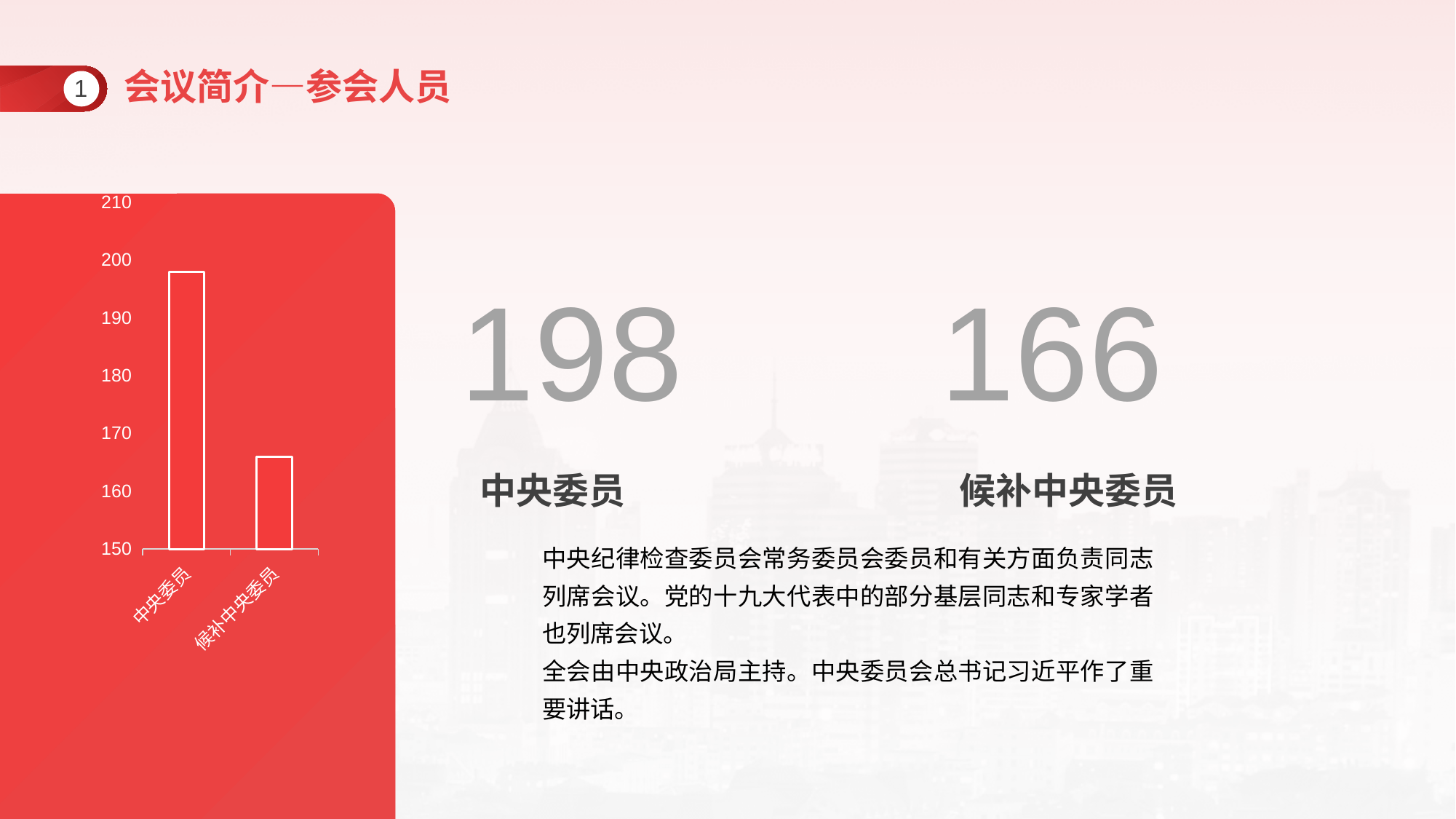

会议简介—参会人员
1

### Chart

| Category | 系列 1 | 列1 |
|---|---|---|
| 中央委员 | 198.0 | None |
| 候补中央委员 | 166.0 | None |
198
166
中央委员
候补中央委员
中央纪律检查委员会常务委员会委员和有关方面负责同志列席会议。党的十九大代表中的部分基层同志和专家学者也列席会议。
全会由中央政治局主持。中央委员会总书记习近平作了重要讲话。